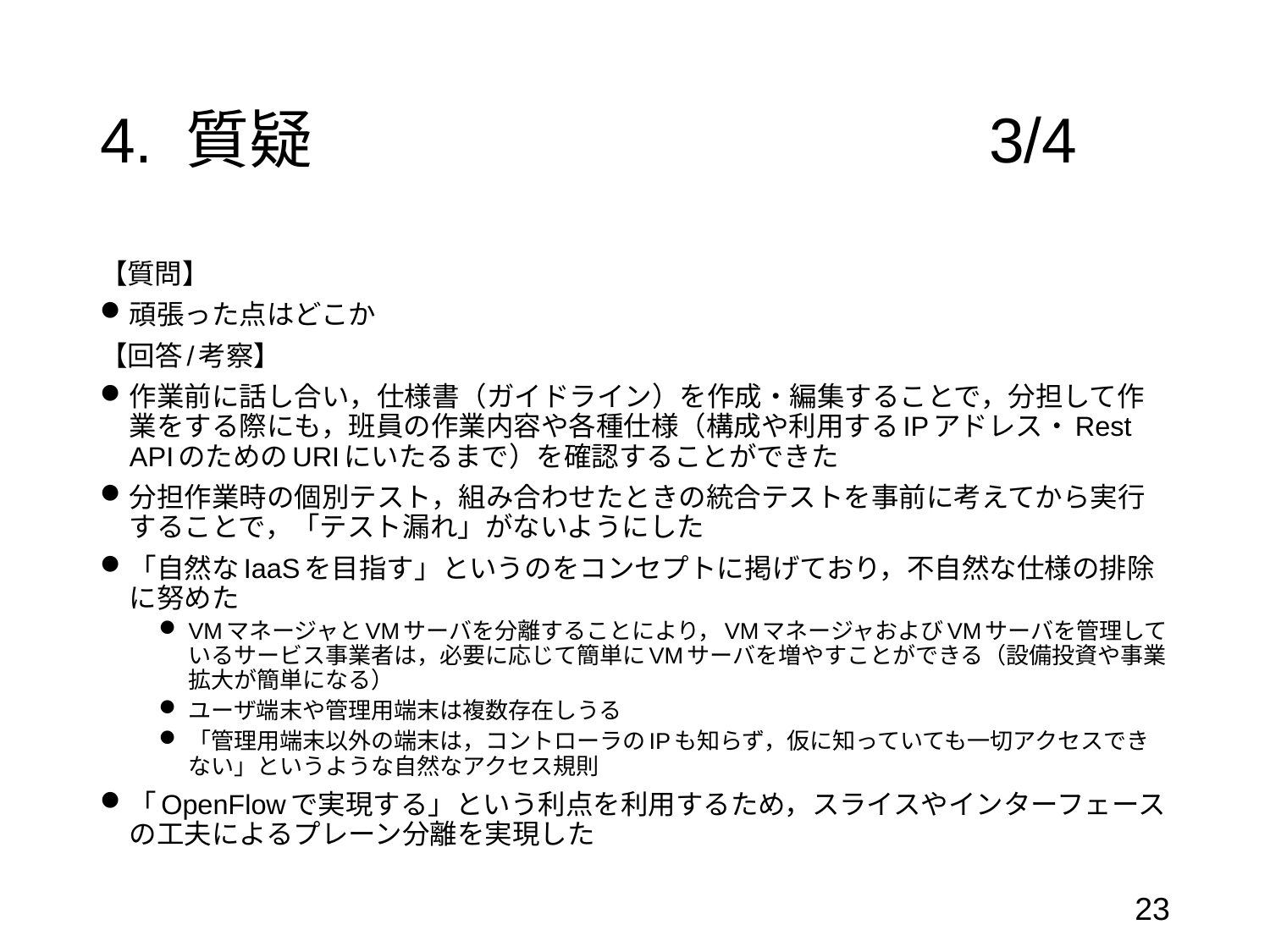

# 4. 質疑						3/4
【質問】
頑張った点はどこか
【回答/考察】
作業前に話し合い，仕様書（ガイドライン）を作成・編集することで，分担して作業をする際にも，班員の作業内容や各種仕様（構成や利用するIPアドレス・Rest APIのためのURIにいたるまで）を確認することができた
分担作業時の個別テスト，組み合わせたときの統合テストを事前に考えてから実行することで，「テスト漏れ」がないようにした
「自然なIaaSを目指す」というのをコンセプトに掲げており，不自然な仕様の排除に努めた
VMマネージャとVMサーバを分離することにより，VMマネージャおよびVMサーバを管理しているサービス事業者は，必要に応じて簡単にVMサーバを増やすことができる（設備投資や事業拡大が簡単になる）
ユーザ端末や管理用端末は複数存在しうる
「管理用端末以外の端末は，コントローラのIPも知らず，仮に知っていても一切アクセスできない」というような自然なアクセス規則
「OpenFlowで実現する」という利点を利用するため，スライスやインターフェースの工夫によるプレーン分離を実現した

23